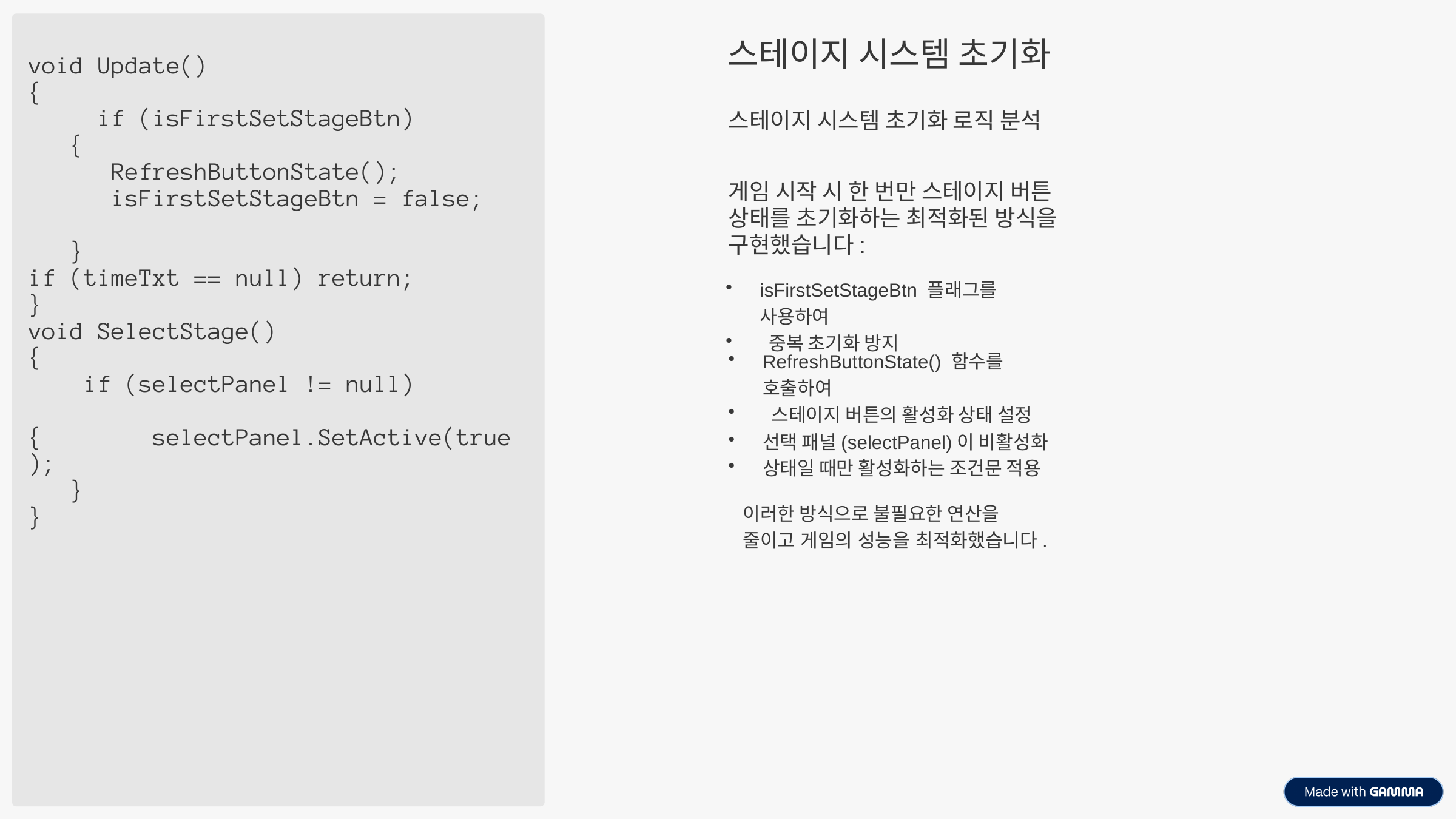

스테이지 시스템 초기화
void Update()
{
     if (isFirstSetStageBtn)
   {
      RefreshButtonState();
      isFirstSetStageBtn = false;
   }
if (timeTxt == null) return;
}
void SelectStage()
{
    if (selectPanel != null)
   {        selectPanel.SetActive(true);
   }
}
스테이지 시스템 초기화 로직 분석
게임 시작 시 한 번만 스테이지 버튼
상태를 초기화하는 최적화된 방식을
구현했습니다:
isFirstSetStageBtn 플래그를 사용하여
 중복 초기화 방지
RefreshButtonState() 함수를 호출하여
 스테이지 버튼의 활성화 상태 설정
선택 패널(selectPanel)이 비활성화
상태일 때만 활성화하는 조건문 적용
이러한 방식으로 불필요한 연산을
줄이고 게임의 성능을 최적화했습니다.